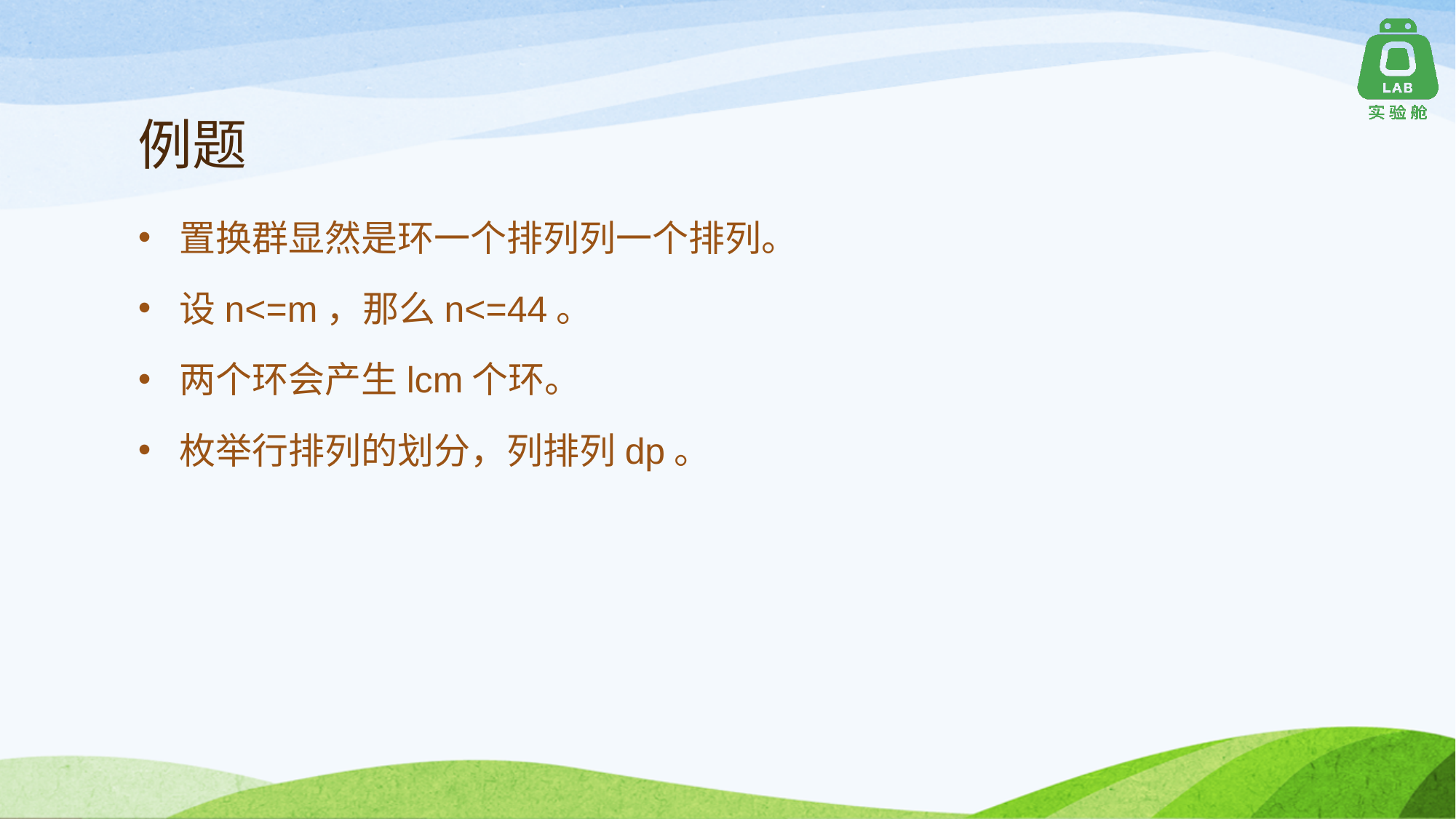

# 例题
置换群显然是环一个排列列一个排列。
设n<=m，那么n<=44。
两个环会产生lcm个环。
枚举行排列的划分，列排列dp。